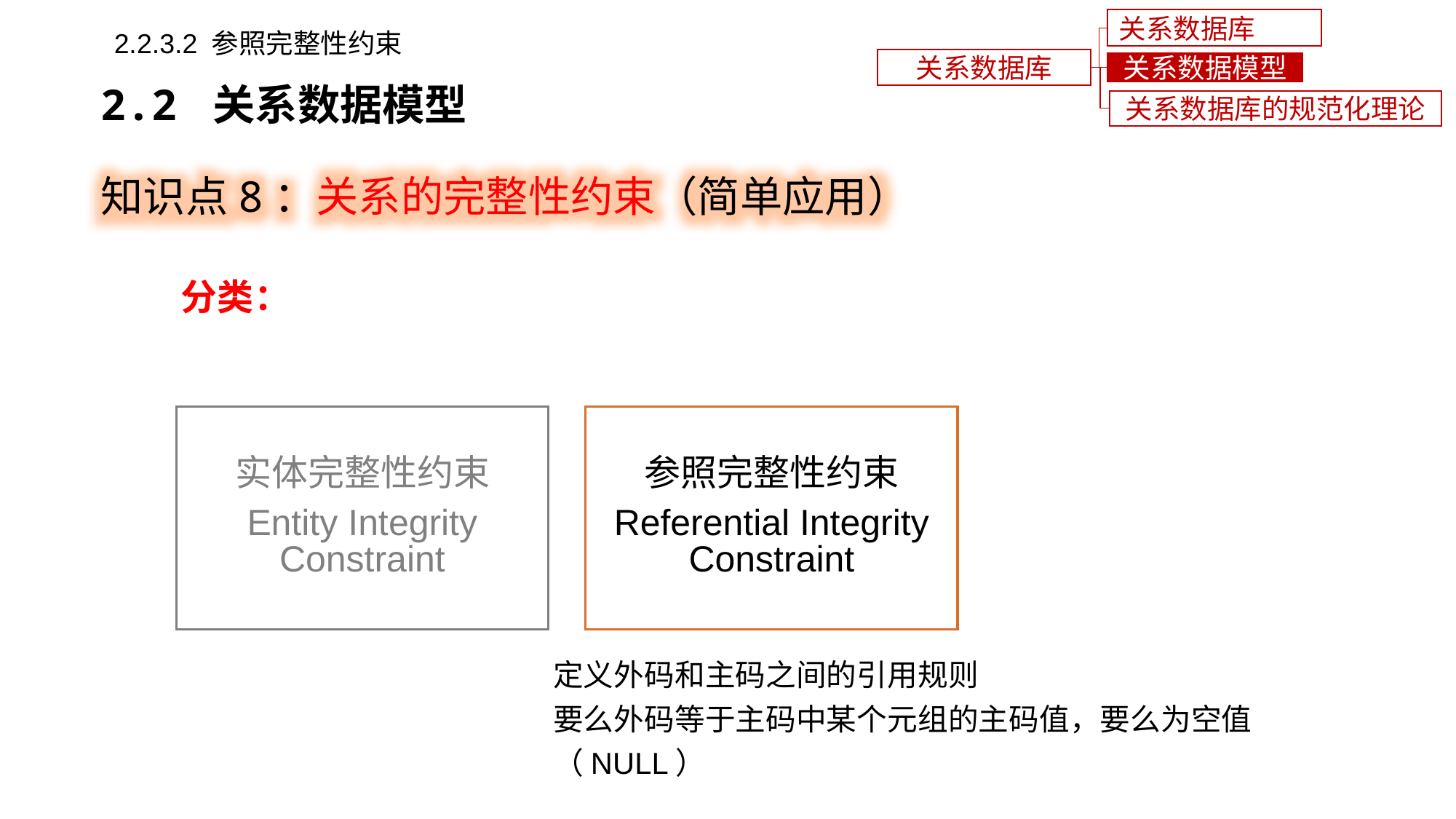

关系数据库概述
2.2.3.2 参照完整性约束
关系数据库
关系数据模型
2.2 关系数据模型
关系数据库的规范化理论
知识点8：关系的完整性约束（简单应用）
分类：
实体完整性约束
Entity Integrity Constraint
参照完整性约束
Referential Integrity Constraint
用户定义完整性约束
User-defined Integrity Constraint
定义外码和主码之间的引用规则
要么外码等于主码中某个元组的主码值，要么为空值（NULL）